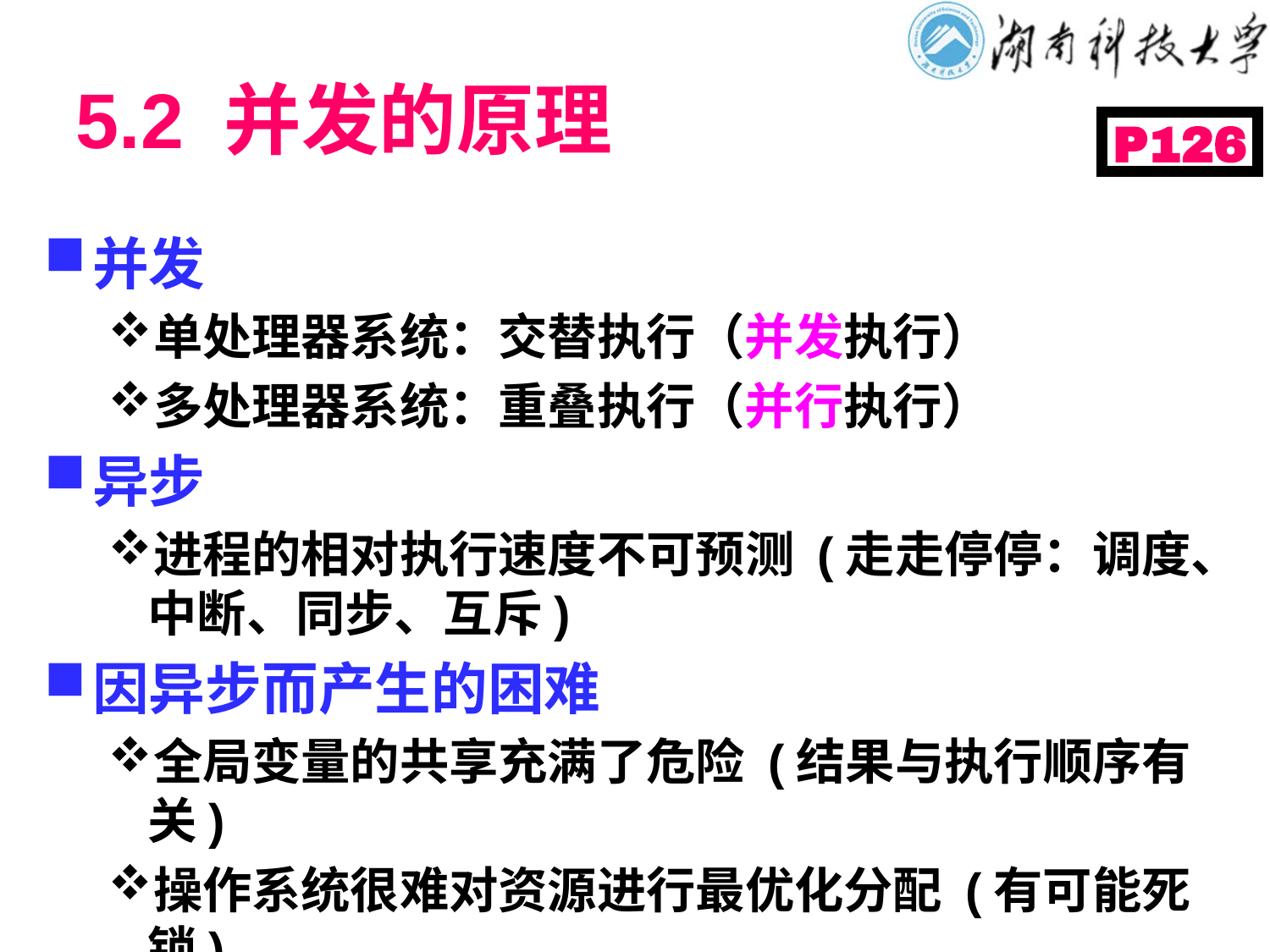

# 5.2 并发的原理
P126
并发
单处理器系统：交替执行（并发执行）
多处理器系统：重叠执行（并行执行）
异步
进程的相对执行速度不可预测 (走走停停：调度、中断、同步、互斥)
因异步而产生的困难
全局变量的共享充满了危险 (结果与执行顺序有关)
操作系统很难对资源进行最优化分配 (有可能死锁)
定位程序设计错误是非常困难的(不可再现性)